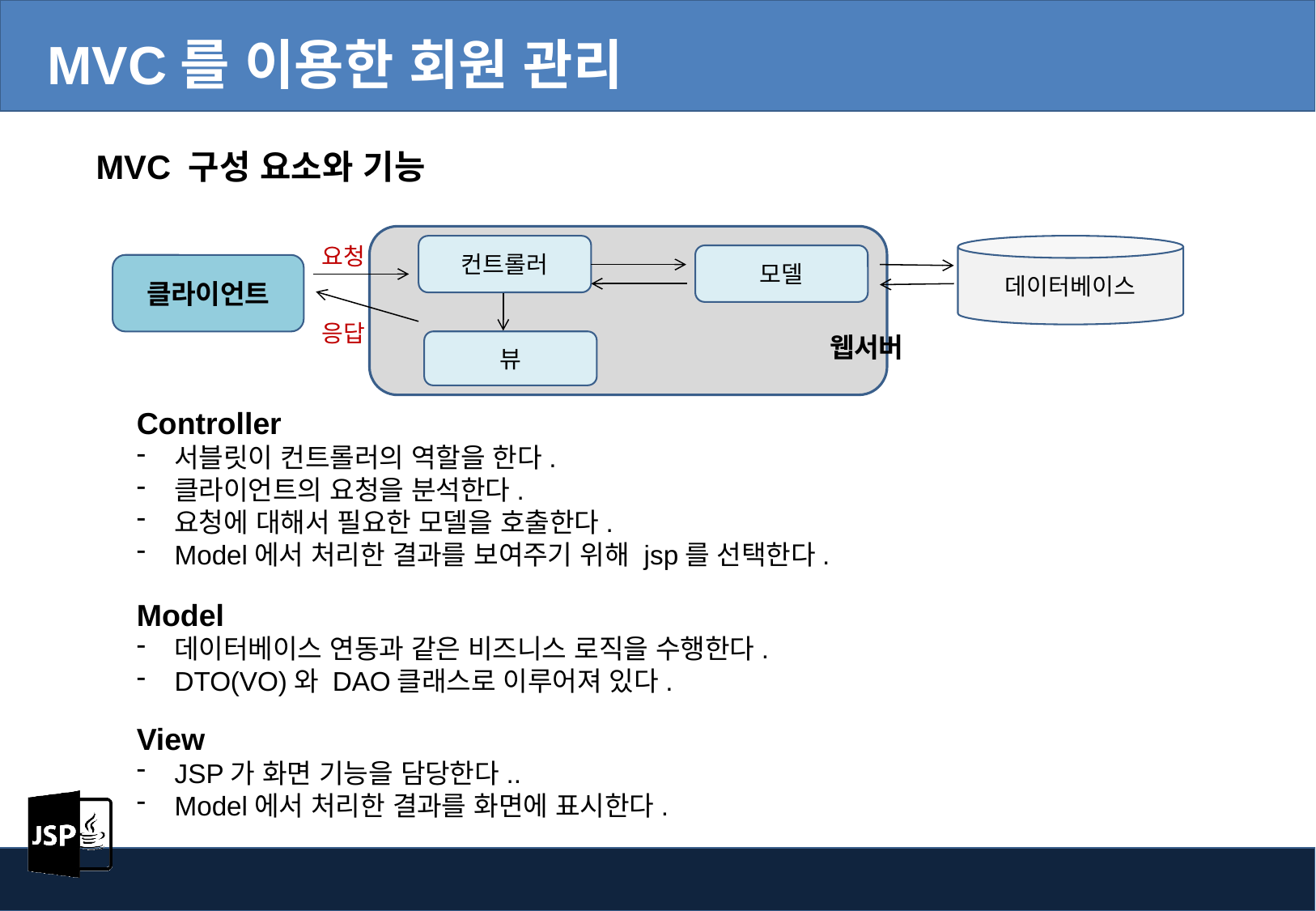

MVC를 이용한 회원 관리
MVC 구성 요소와 기능

요청
컨트롤러
데이터베이스
모델
클라이언트
응답
웹서버
뷰
Controller
서블릿이 컨트롤러의 역할을 한다.
클라이언트의 요청을 분석한다.
요청에 대해서 필요한 모델을 호출한다.
Model에서 처리한 결과를 보여주기 위해 jsp를 선택한다.
Model
데이터베이스 연동과 같은 비즈니스 로직을 수행한다.
DTO(VO)와 DAO클래스로 이루어져 있다.
View
JSP가 화면 기능을 담당한다..
Model에서 처리한 결과를 화면에 표시한다.